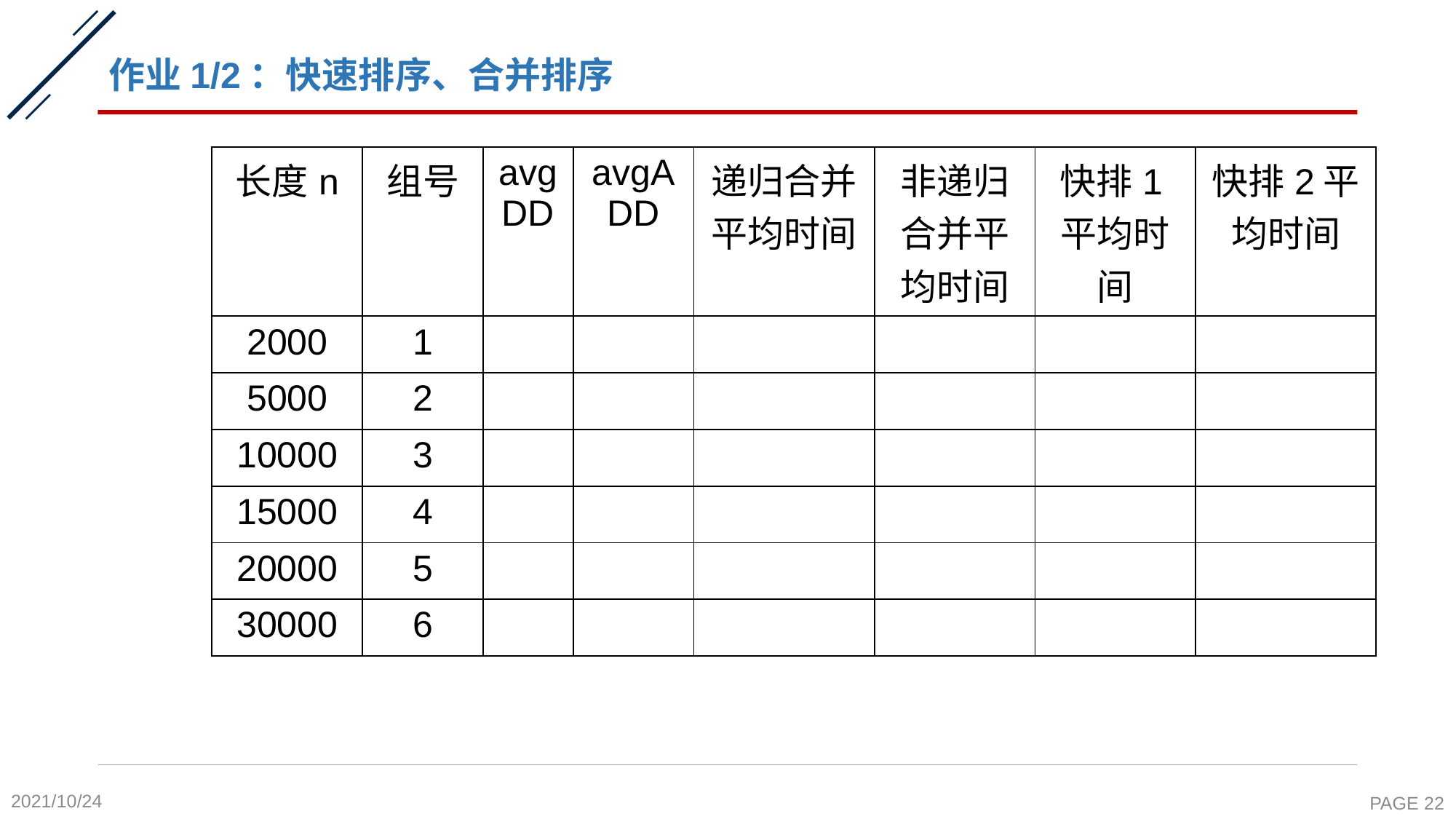

# 作业1/2：快速排序、合并排序
| 长度n | 组号 | avgDD | avgADD | 递归合并平均时间 | 非递归合并平均时间 | 快排1平均时间 | 快排2平均时间 |
| --- | --- | --- | --- | --- | --- | --- | --- |
| 2000 | 1 |  |  |  |  |  |  |
| 5000 | 2 |  |  |  |  |  |  |
| 10000 | 3 |  |  |  |  |  |  |
| 15000 | 4 |  |  |  |  |  |  |
| 20000 | 5 |  |  |  |  |  |  |
| 30000 | 6 |  |  |  |  |  |  |
2021/10/24
PAGE 22